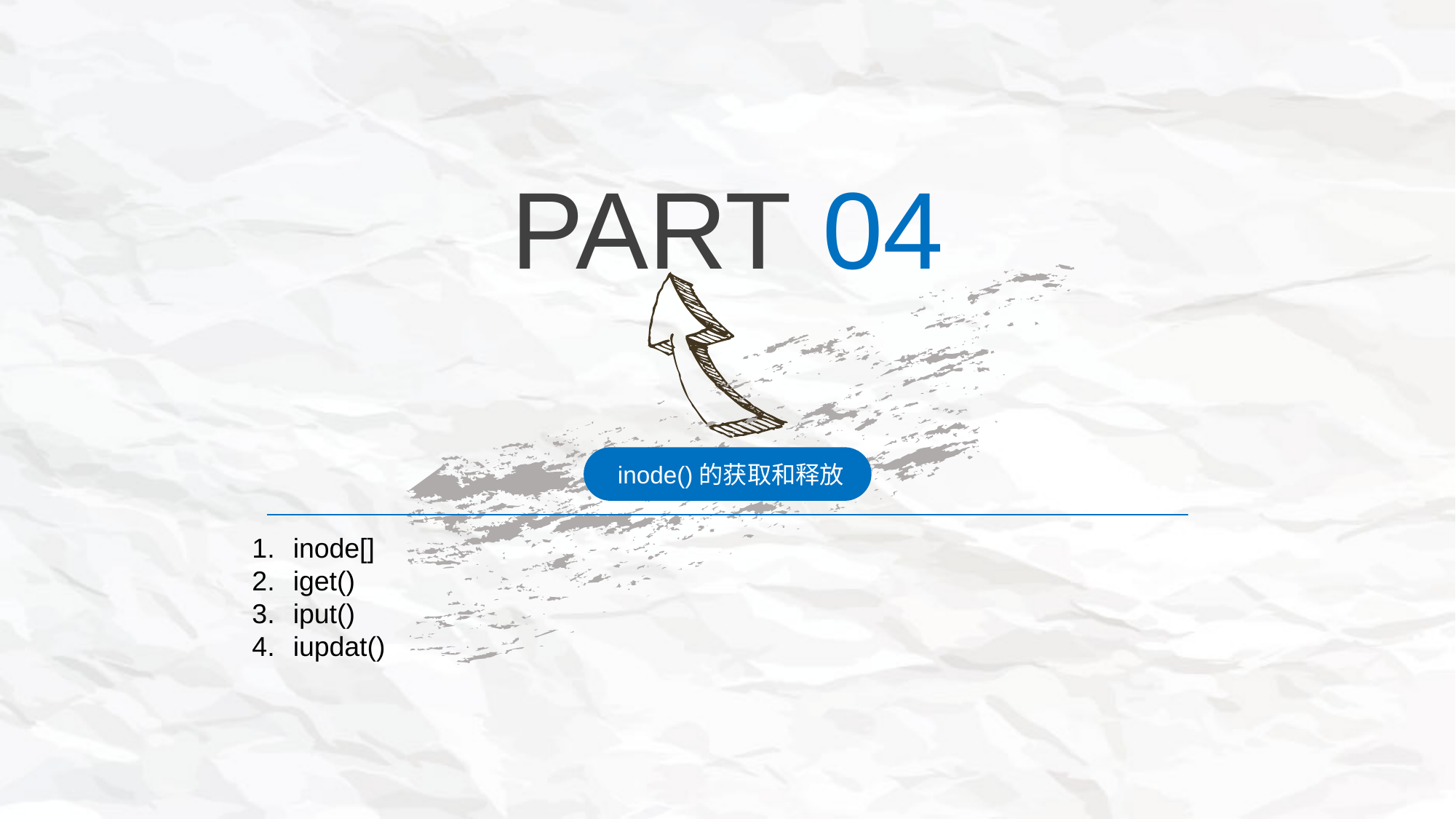

PART 04

 inode()的获取和释放
inode[]
iget()
iput()
iupdat()